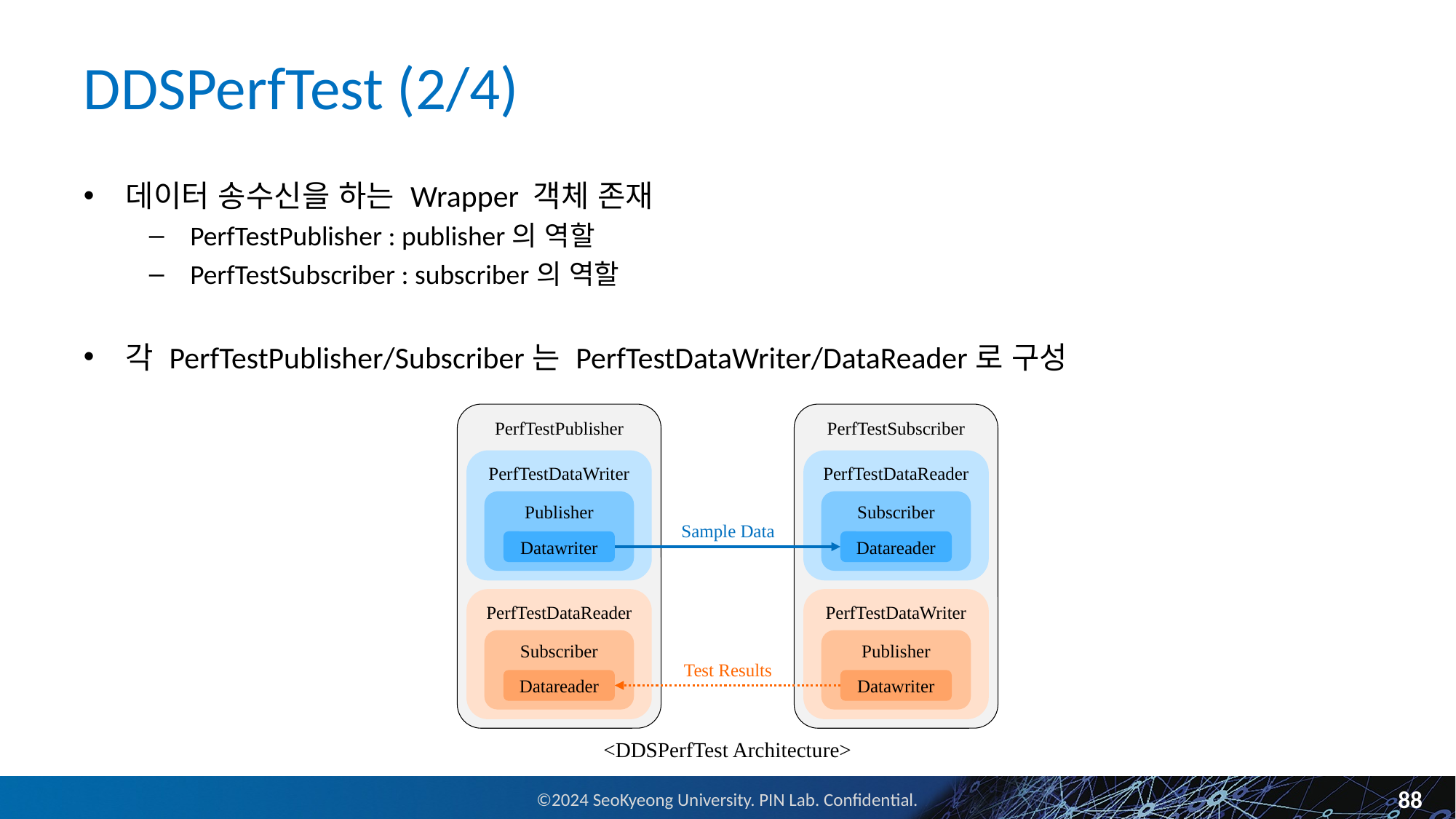

# DDSPerfTest (2/4)
데이터 송수신을 하는 Wrapper 객체 존재
PerfTestPublisher : publisher의 역할
PerfTestSubscriber : subscriber의 역할

각 PerfTestPublisher/Subscriber는 PerfTestDataWriter/DataReader로 구성

PerfTestPublisher
PerfTestSubscriber
PerfTestDataWriter
PerfTestDataReader
Publisher
Subscriber
Sample Data
Datawriter
Datareader
PerfTestDataReader
PerfTestDataWriter
Subscriber
Publisher
Test Results
Datareader
Datawriter
<DDSPerfTest Architecture>
88